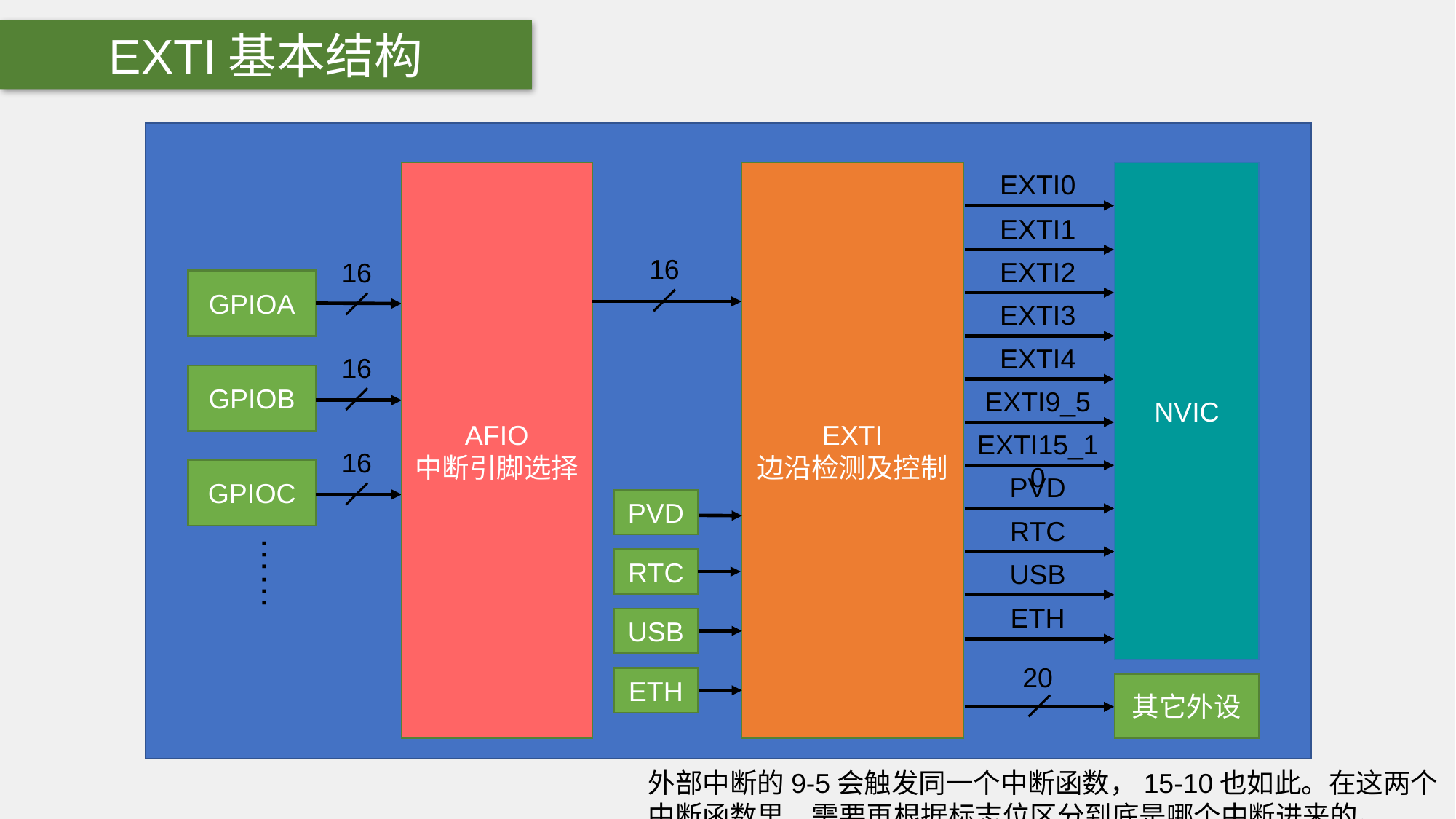

EXTI基本结构

AFIO
中断引脚选择
EXTI
边沿检测及控制
EXTI0
NVIC
EXTI1
16
EXTI2
16
GPIOA
EXTI3
EXTI4
16
GPIOB
EXTI9_5
EXTI15_10
16
GPIOC
PVD
PVD
RTC
……
RTC
USB
ETH
USB
20
ETH
其它外设
外部中断的9-5会触发同一个中断函数，15-10也如此。在这两个中断函数里，需要再根据标志位区分到底是哪个中断进来的。